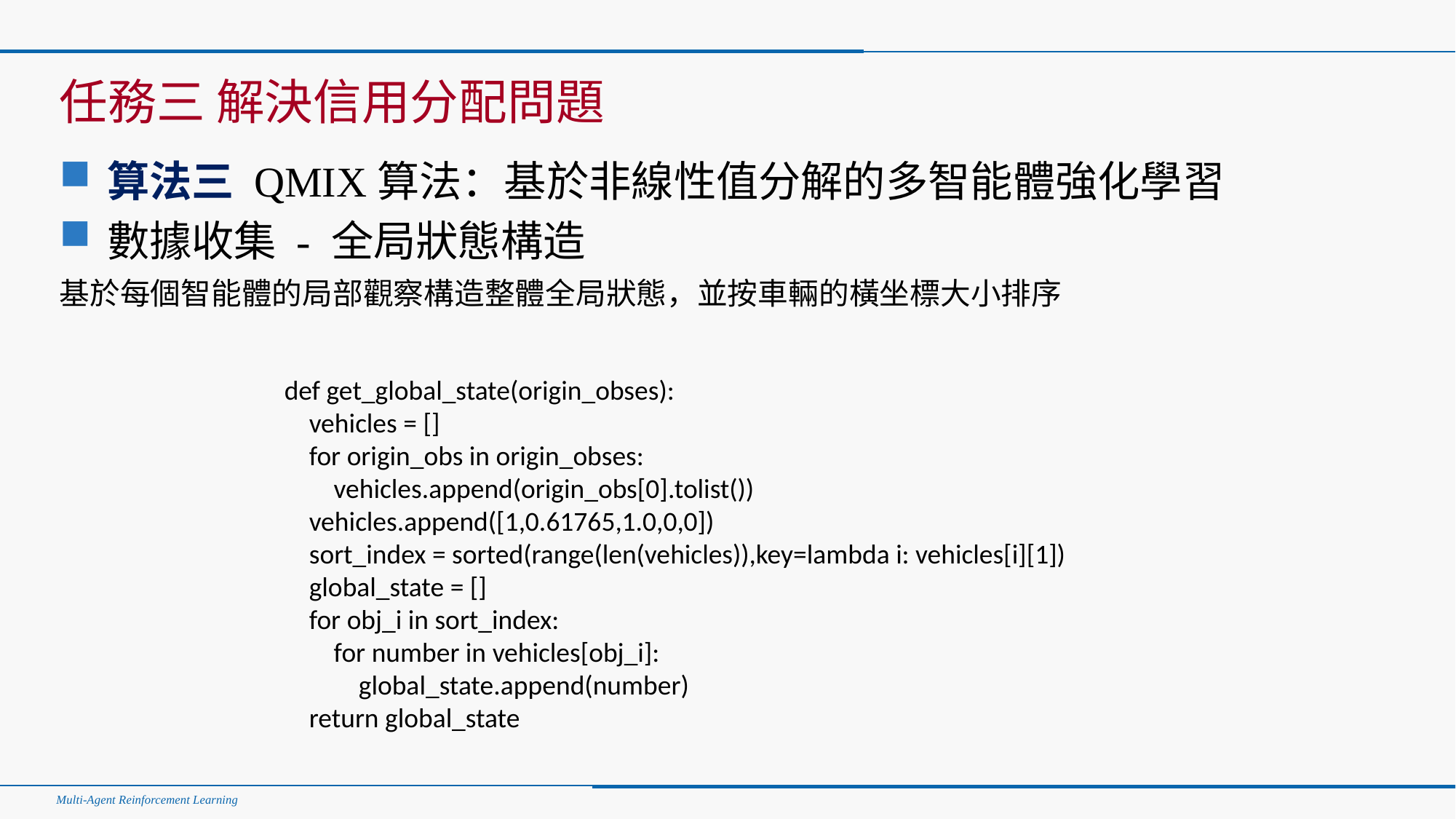

#
任務三 解決信用分配問題
算法三 QMIX算法：基於非線性值分解的多智能體強化學習
數據收集 - 全局狀態構造
基於每個智能體的局部觀察構造整體全局狀態，並按車輛的橫坐標大小排序
def get_global_state(origin_obses):
    vehicles = []
    for origin_obs in origin_obses:
        vehicles.append(origin_obs[0].tolist())
    vehicles.append([1,0.61765,1.0,0,0])
    sort_index = sorted(range(len(vehicles)),key=lambda i: vehicles[i][1])
    global_state = []
    for obj_i in sort_index:
        for number in vehicles[obj_i]:
            global_state.append(number)
    return global_state
67